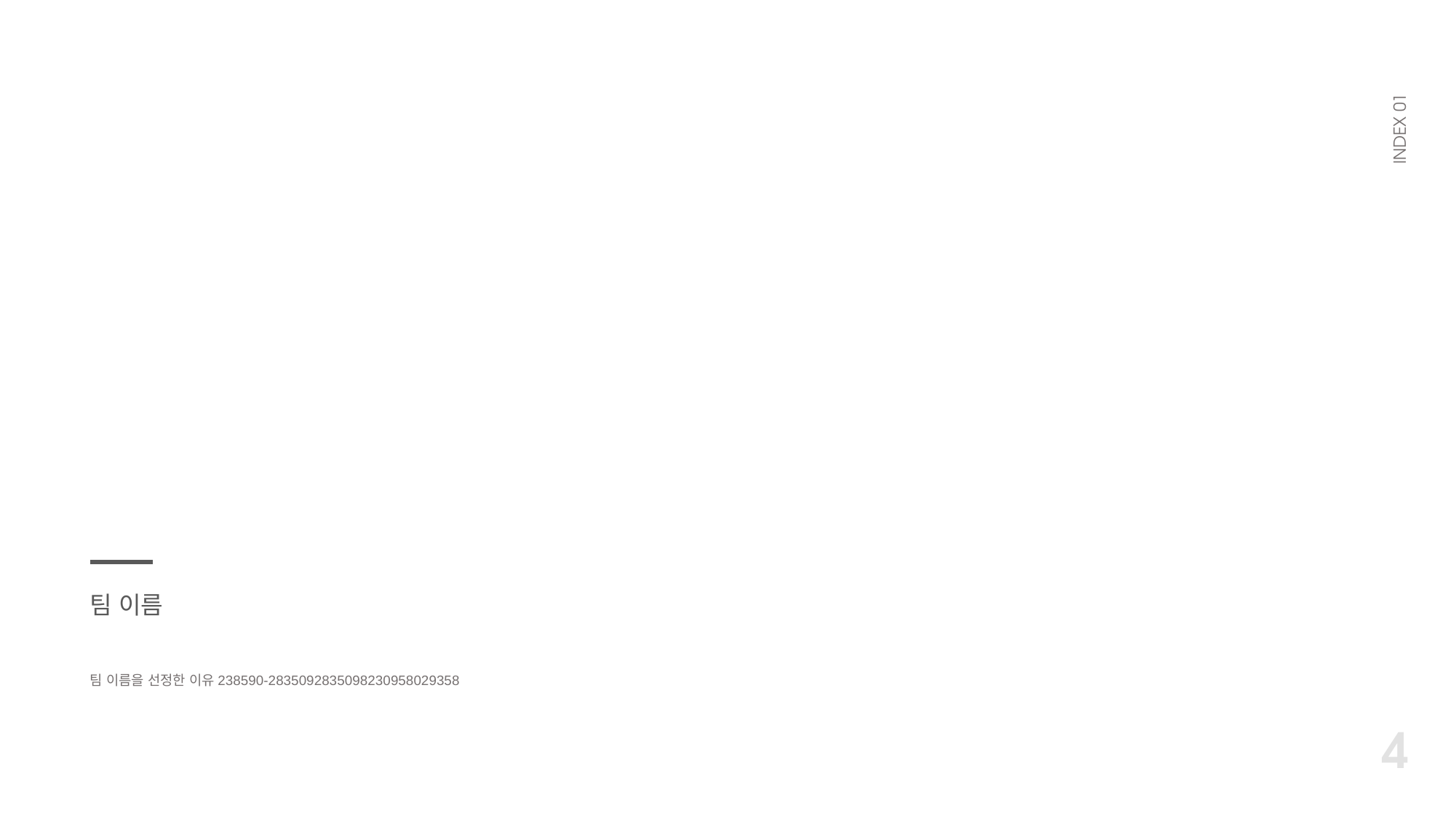

INDEX 01
팀 이름
팀 이름을 선정한 이유238590-2835092835098230958029358
4